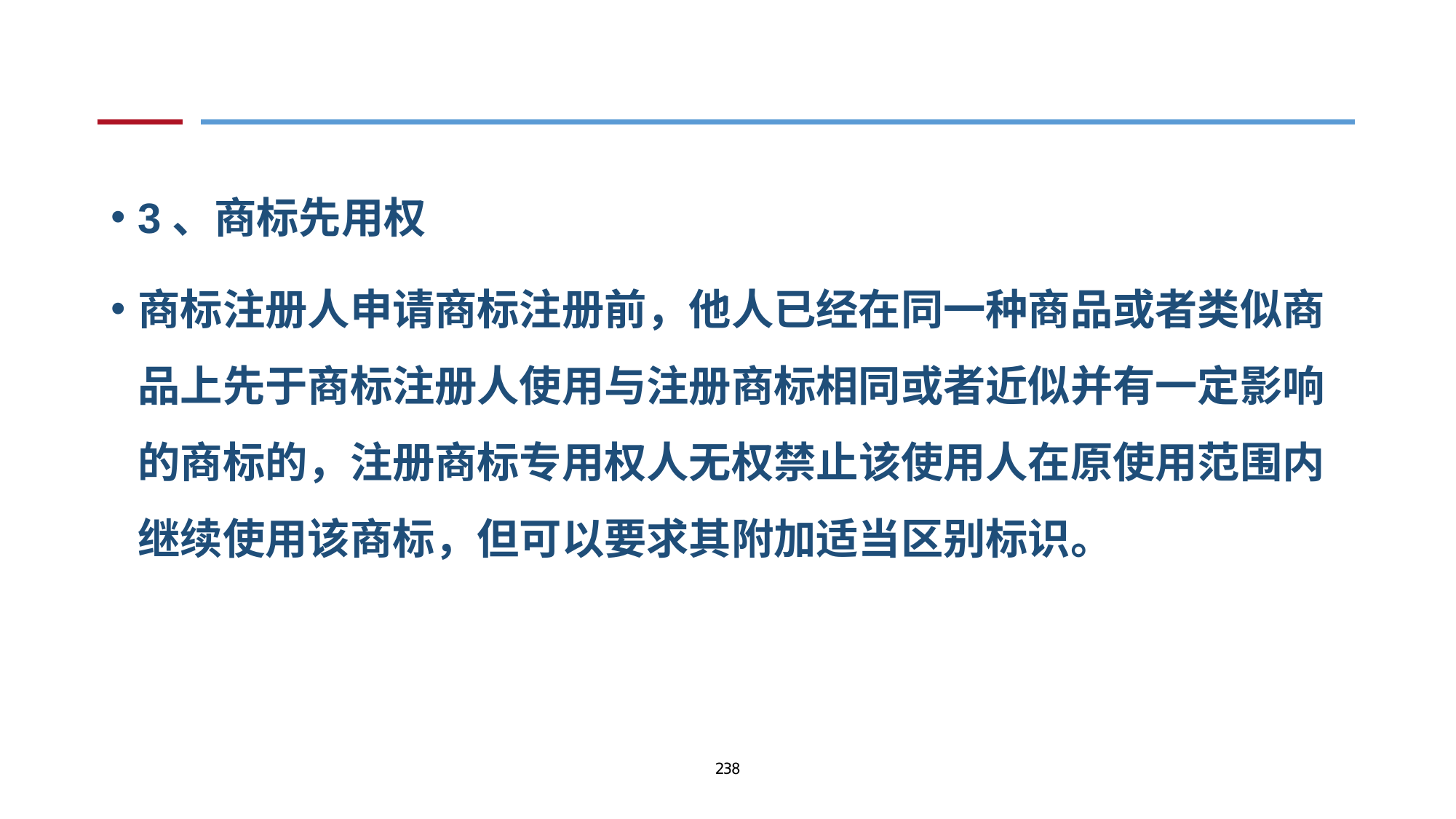

#
3、商标先用权
商标注册人申请商标注册前，他人已经在同一种商品或者类似商品上先于商标注册人使用与注册商标相同或者近似并有一定影响的商标的，注册商标专用权人无权禁止该使用人在原使用范围内继续使用该商标，但可以要求其附加适当区别标识。

238